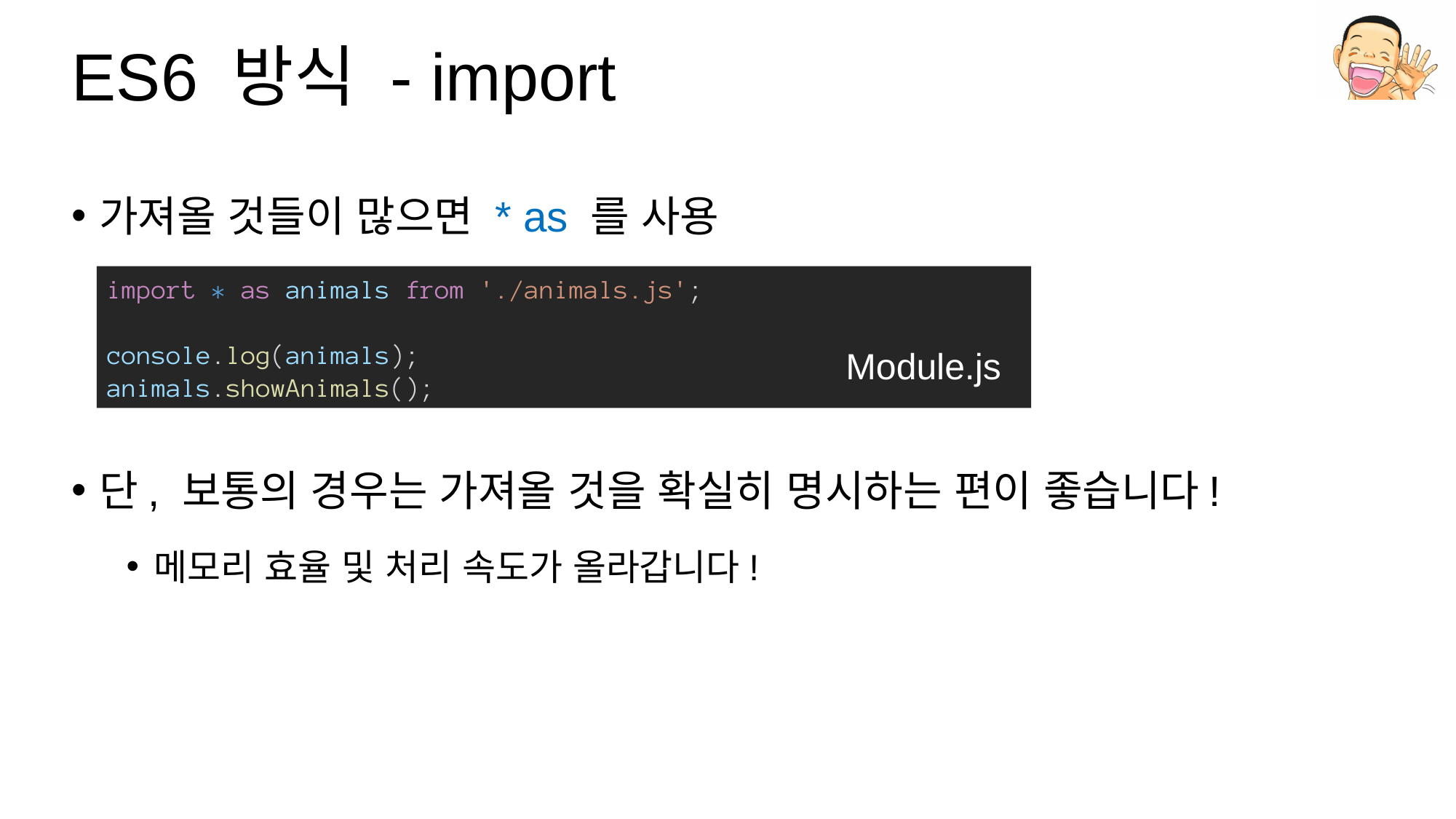

# ES6 방식 - import
가져올 것들이 많으면 * as 를 사용

단, 보통의 경우는 가져올 것을 확실히 명시하는 편이 좋습니다!
메모리 효율 및 처리 속도가 올라갑니다!
import * as animals from './animals.js';
console.log(animals);
animals.showAnimals();
Module.js